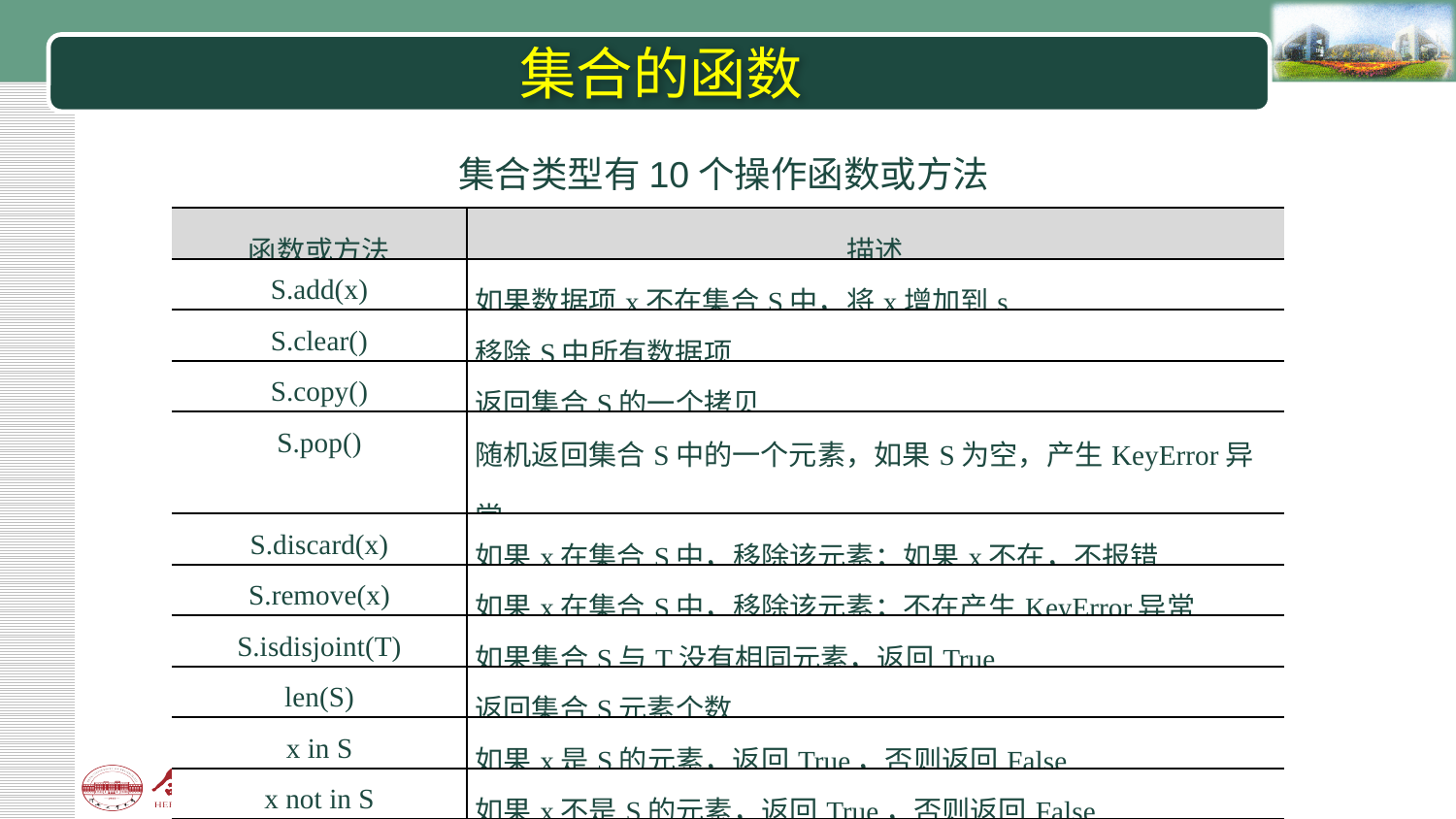

# 集合的函数
集合类型有10个操作函数或方法
| 函数或方法 | 描述 |
| --- | --- |
| S.add(x) | 如果数据项x不在集合S中，将x增加到s |
| S.clear() | 移除S中所有数据项 |
| S.copy() | 返回集合S的一个拷贝 |
| S.pop() | 随机返回集合S中的一个元素，如果S为空，产生KeyError异常 |
| S.discard(x) | 如果x在集合S中，移除该元素；如果x不在，不报错 |
| S.remove(x) | 如果x在集合S中，移除该元素；不在产生KeyError异常 |
| S.isdisjoint(T) | 如果集合S与T没有相同元素，返回True |
| len(S) | 返回集合S元素个数 |
| x in S | 如果x是S的元素，返回True，否则返回False |
| x not in S | 如果x不是S的元素，返回True，否则返回False |